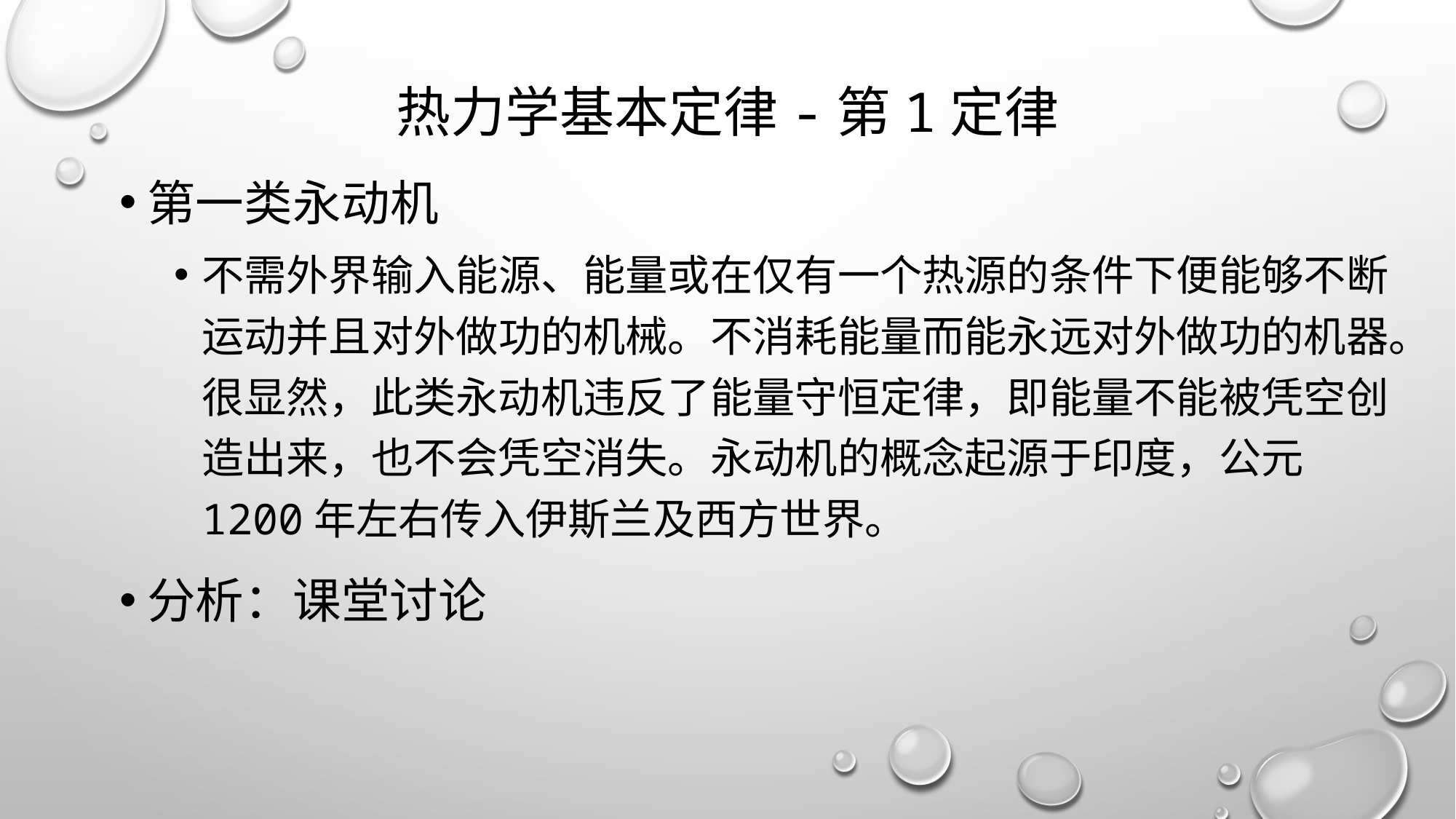

# 热力学基本定律-第1定律
第一类永动机
不需外界输入能源、能量或在仅有一个热源的条件下便能够不断运动并且对外做功的机械。不消耗能量而能永远对外做功的机器。很显然，此类永动机违反了能量守恒定律，即能量不能被凭空创造出来，也不会凭空消失。永动机的概念起源于印度，公元1200年左右传入伊斯兰及西方世界。
分析：课堂讨论